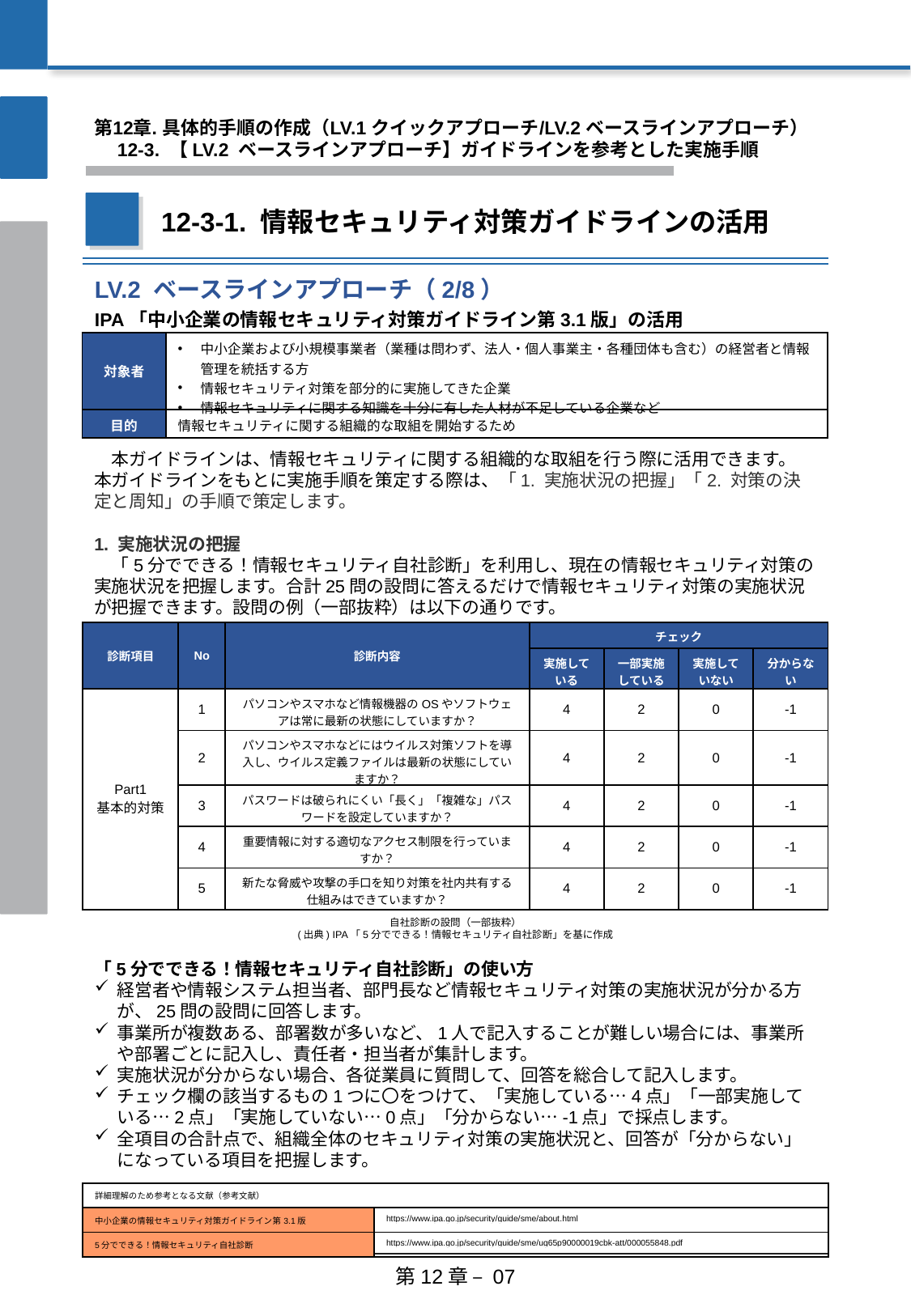

第12章. 具体的手順の作成（LV.1 クイックアプローチ/LV.2 ベースラインアプローチ）
　12-3. 【LV.2 ベースラインアプローチ】ガイドラインを参考とした実施手順
12-3-1. 情報セキュリティ対策ガイドラインの活用
LV.2 ベースラインアプローチ（2/8）
IPA「中小企業の情報セキュリティ対策ガイドライン第3.1版」の活用
| 対象者 | 中小企業および小規模事業者（業種は問わず、法人・個人事業主・各種団体も含む）の経営者と情報管理を統括する方 情報セキュリティ対策を部分的に実施してきた企業 情報セキュリティに関する知識を十分に有した人材が不足している企業など |
| --- | --- |
| 目的 | 情報セキュリティに関する組織的な取組を開始するため |
　本ガイドラインは、情報セキュリティに関する組織的な取組を行う際に活用できます。
本ガイドラインをもとに実施手順を策定する際は、「1. 実施状況の把握」「2. 対策の決定と周知」の手順で策定します。

1. 実施状況の把握
　「5分でできる！情報セキュリティ自社診断」を利用し、現在の情報セキュリティ対策の実施状況を把握します。合計25問の設問に答えるだけで情報セキュリティ対策の実施状況が把握できます。設問の例（一部抜粋）は以下の通りです。
| 診断項目 | No | 診断内容 | チェック |  |  |  |
| --- | --- | --- | --- | --- | --- | --- |
| 診断項目 | No | 診断内容 | 実施している | 一部実施している | 実施していない | 分からない |
| Part1 基本的対策 | 1 | パソコンやスマホなど情報機器のOSやソフトウェアは常に最新の状態にしていますか？ | 4 | 2 | 0 | -1 |
|  | 2 | パソコンやスマホなどにはウイルス対策ソフトを導入し、ウイルス定義ファイルは最新の状態にしていますか？ | 4 | 2 | 0 | -1 |
|  | 3 | パスワードは破られにくい「長く」「複雑な」パスワードを設定していますか？ | 4 | 2 | 0 | -1 |
|  | 4 | 重要情報に対する適切なアクセス制限を行っていますか？ | 4 | 2 | 0 | -1 |
|  | 5 | 新たな脅威や攻撃の手口を知り対策を社内共有する仕組みはできていますか？ | 4 | 2 | 0 | -1 |
自社診断の設問（一部抜粋）
(出典) IPA「5分でできる！情報セキュリティ自社診断」を基に作成
「5分でできる！情報セキュリティ自社診断」の使い方
経営者や情報システム担当者、部門長など情報セキュリティ対策の実施状況が分かる方が、25問の設問に回答します。
事業所が複数ある、部署数が多いなど、1人で記入することが難しい場合には、事業所や部署ごとに記入し、責任者・担当者が集計します。
実施状況が分からない場合、各従業員に質問して、回答を総合して記入します。
チェック欄の該当するもの1つに〇をつけて、「実施している…4点」「一部実施している…2点」「実施していない…0点」「分からない…-1点」で採点します。
全項目の合計点で、組織全体のセキュリティ対策の実施状況と、回答が「分からない」になっている項目を把握します。
| 詳細理解のため参考となる文献（参考文献） |  |
| --- | --- |
| 中小企業の情報セキュリティ対策ガイドライン第3.1版 | https://www.ipa.go.jp/security/guide/sme/about.html |
| 5分でできる！情報セキュリティ自社診断 | https://www.ipa.go.jp/security/guide/sme/ug65p90000019cbk-att/000055848.pdf |
第12章 – 07